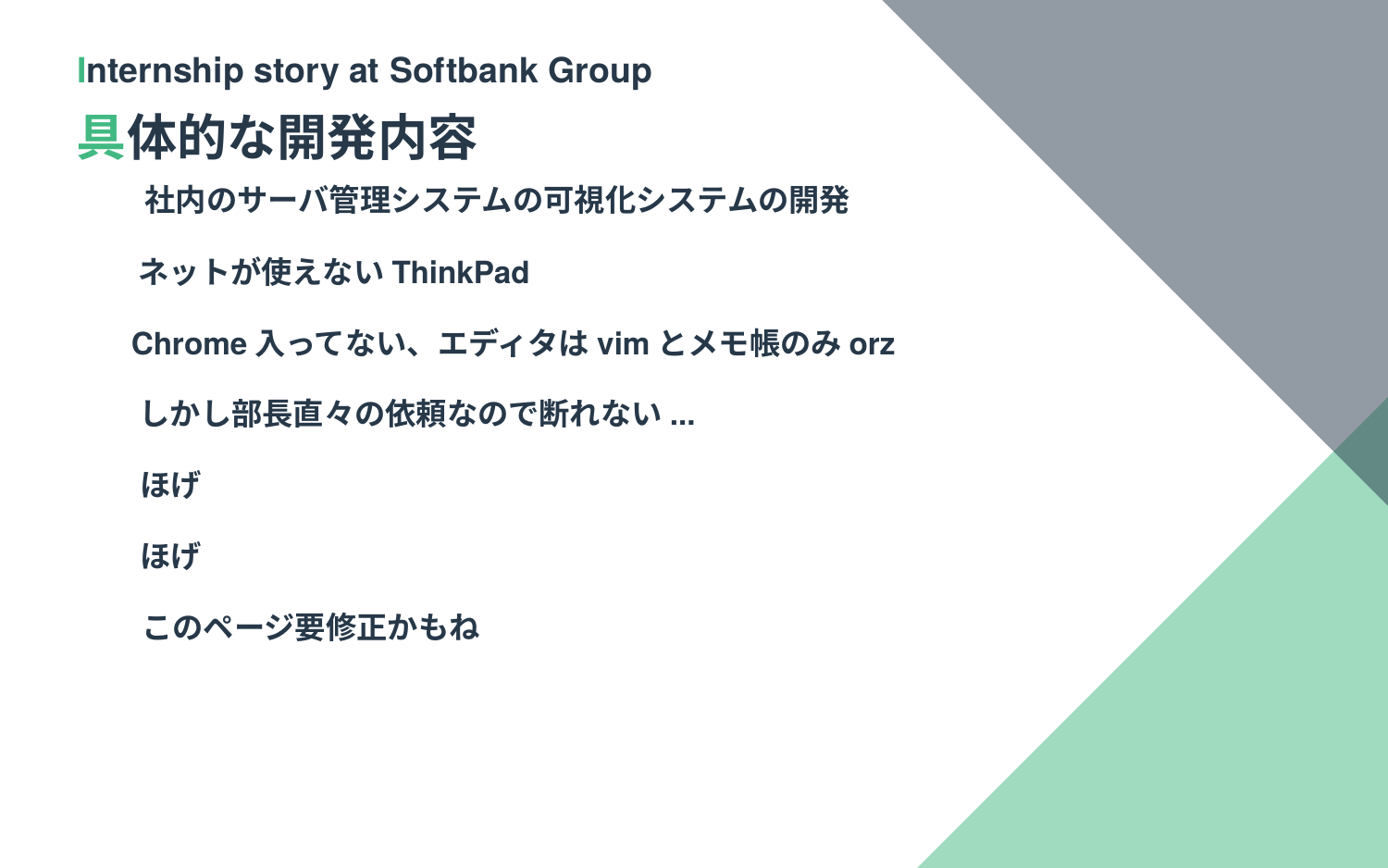

Internship story at Softbank Group
具体的な開発内容
社内のサーバ管理システムの可視化システムの開発
ネットが使えないThinkPad
Chrome入ってない、エディタはvimとメモ帳のみorz
しかし部長直々の依頼なので断れない...

ほげ
ほげ
このページ要修正かもね